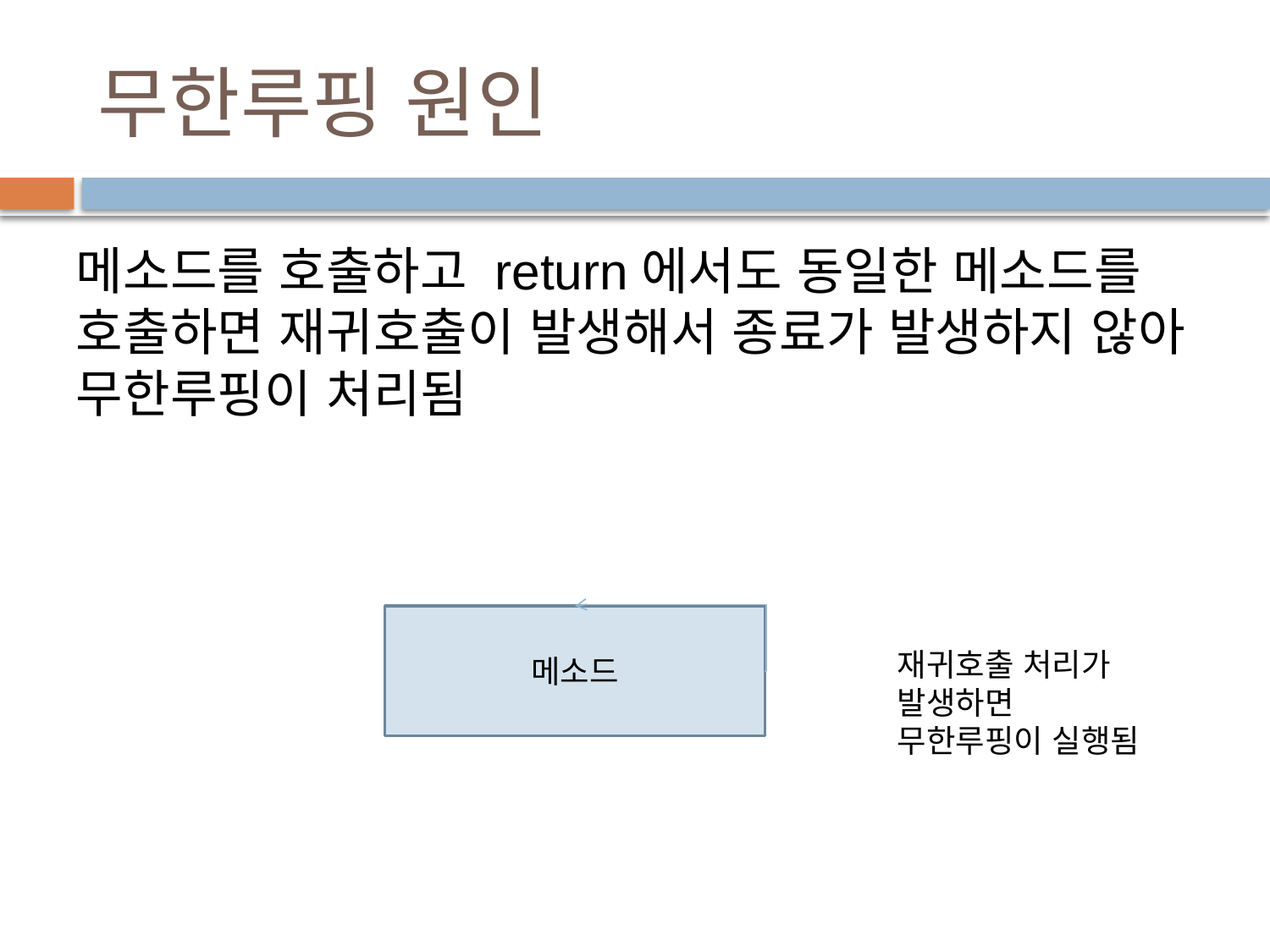

# 무한루핑 원인
메소드를 호출하고 return에서도 동일한 메소드를 호출하면 재귀호출이 발생해서 종료가 발생하지 않아 무한루핑이 처리됨
메소드
재귀호출 처리가 발생하면 무한루핑이 실행됨